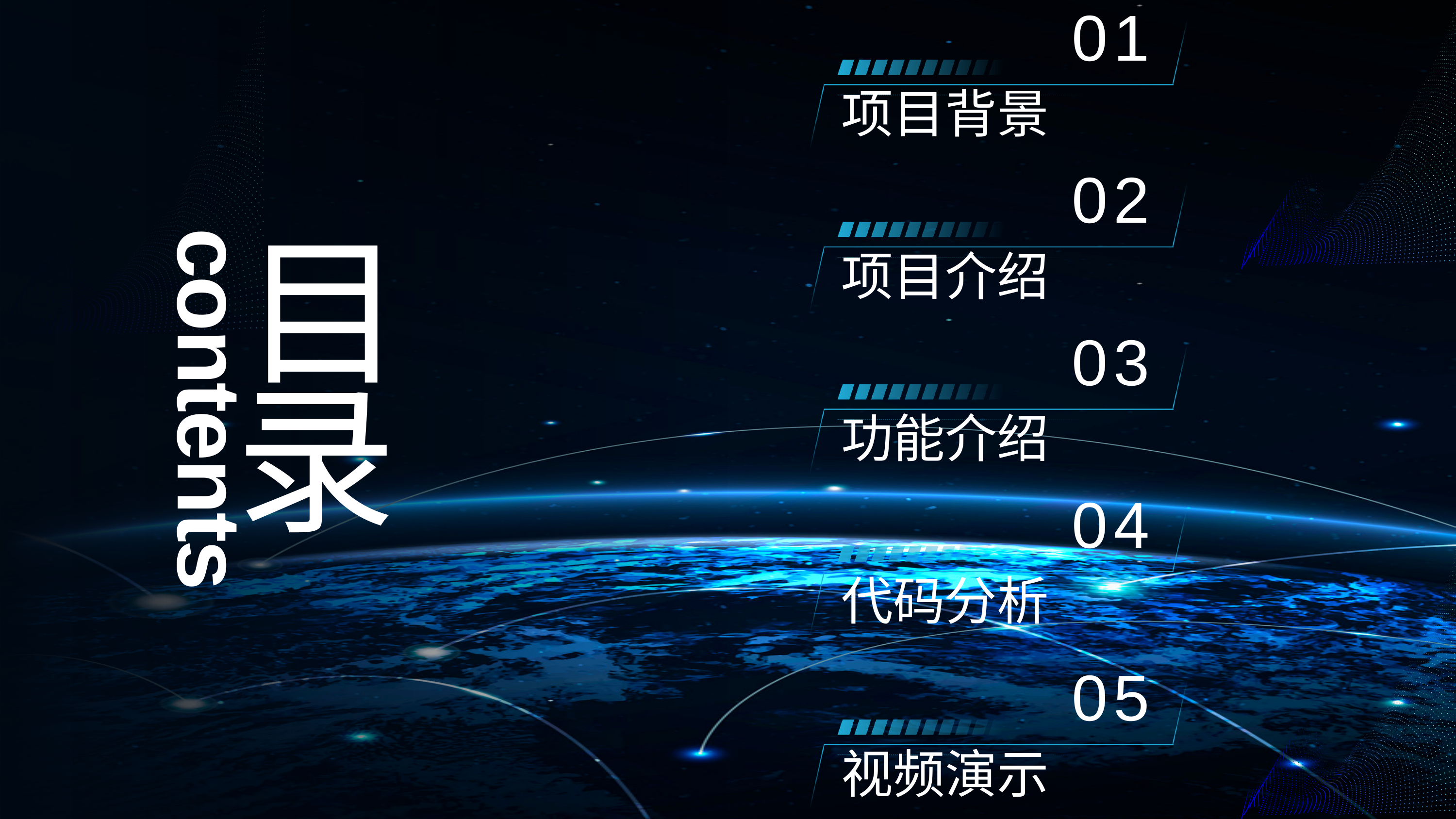

01
项目背景

02
项目介绍
目录

03
contents
功能介绍

04

代码分析

05
视频演示